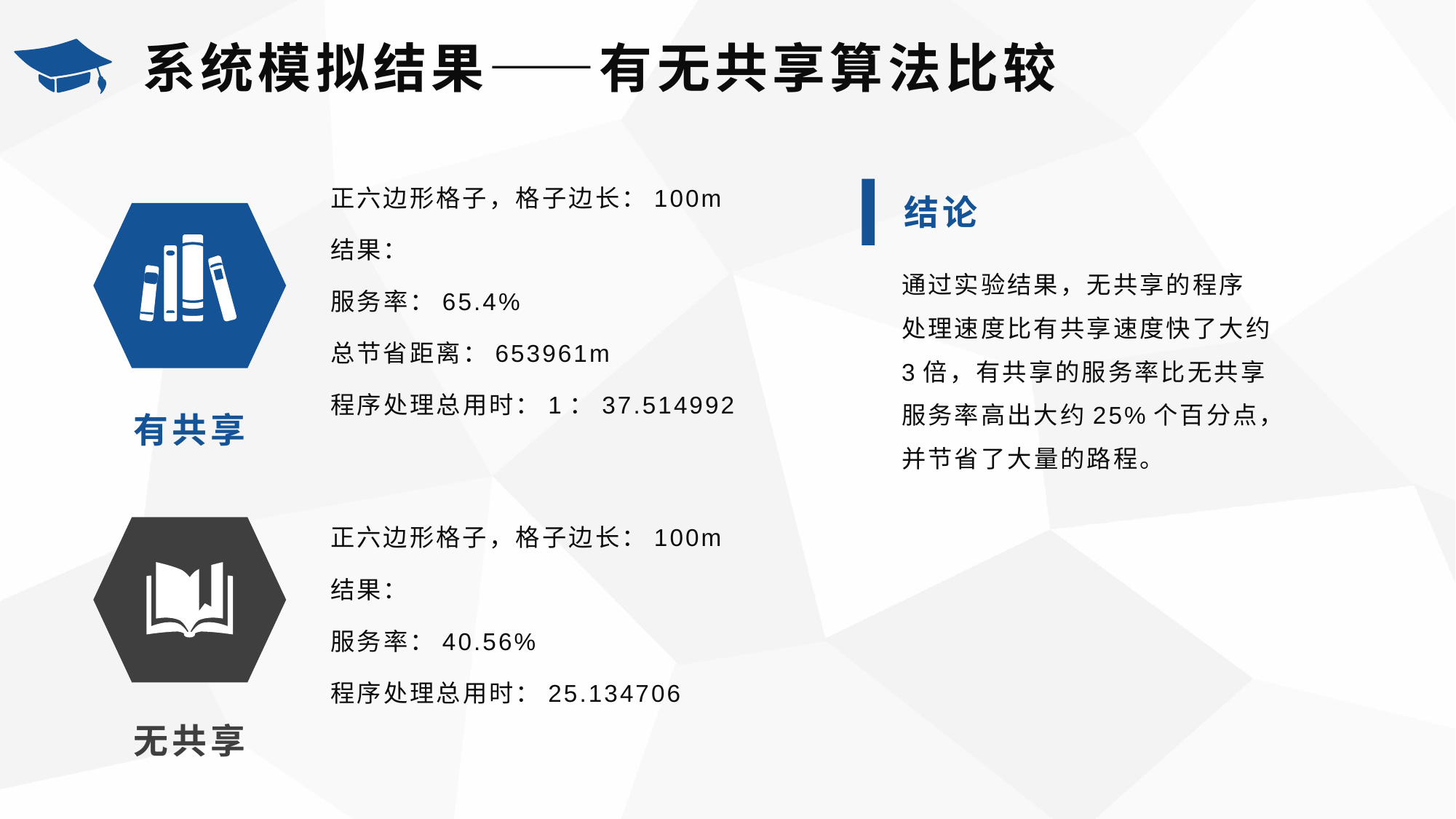

系统模拟结果——有无共享算法比较
正六边形格子，格子边长：100m
结果：
服务率：65.4%
总节省距离：653961m
程序处理总用时：1：37.514992

结论

通过实验结果，无共享的程序处理速度比有共享速度快了大约3倍，有共享的服务率比无共享服务率高出大约25%个百分点，并节省了大量的路程。
有共享
正六边形格子，格子边长：100m
结果：
服务率：40.56%
程序处理总用时：25.134706

无共享